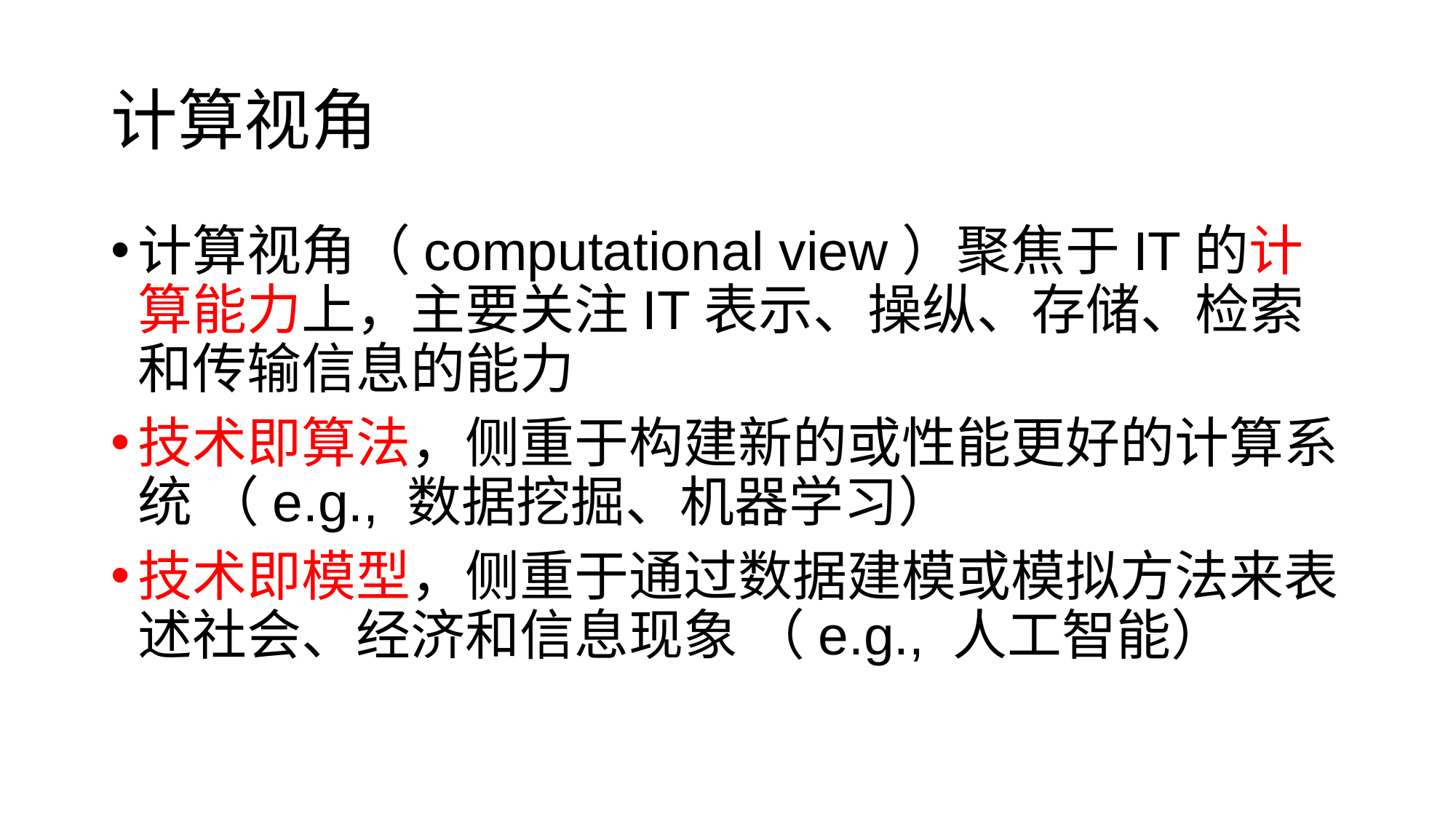

# 计算视角
计算视角（computational view）聚焦于IT的计算能力上，主要关注IT表示、操纵、存储、检索和传输信息的能力
技术即算法，侧重于构建新的或性能更好的计算系统 （e.g., 数据挖掘、机器学习）
技术即模型，侧重于通过数据建模或模拟方法来表述社会、经济和信息现象 （e.g., 人工智能）